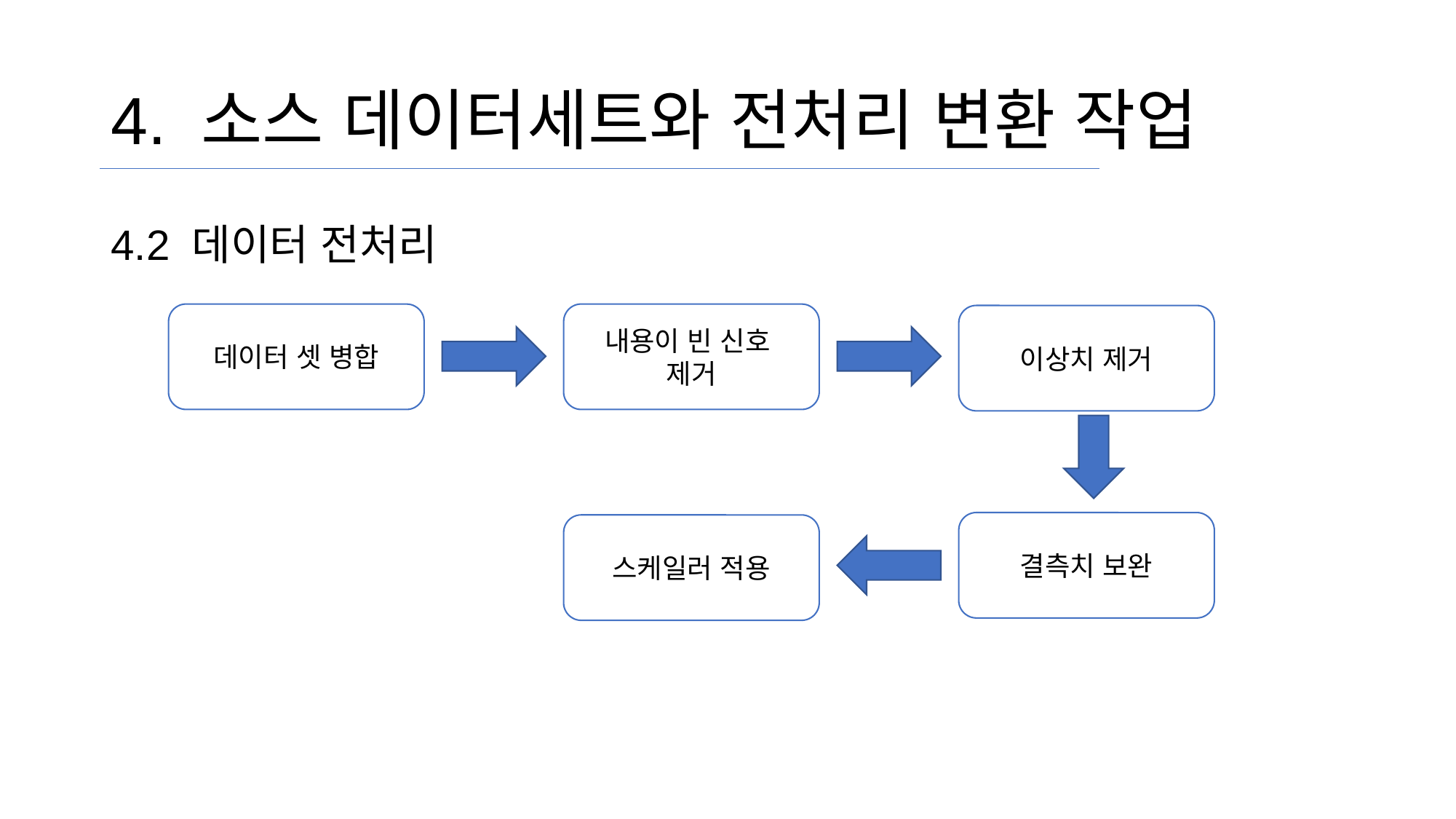

# 4. 소스 데이터세트와 전처리 변환 작업
4.2 데이터 전처리

데이터 셋 병합
내용이 빈 신호
제거
이상치 제거

결측치 보완
스케일러 적용